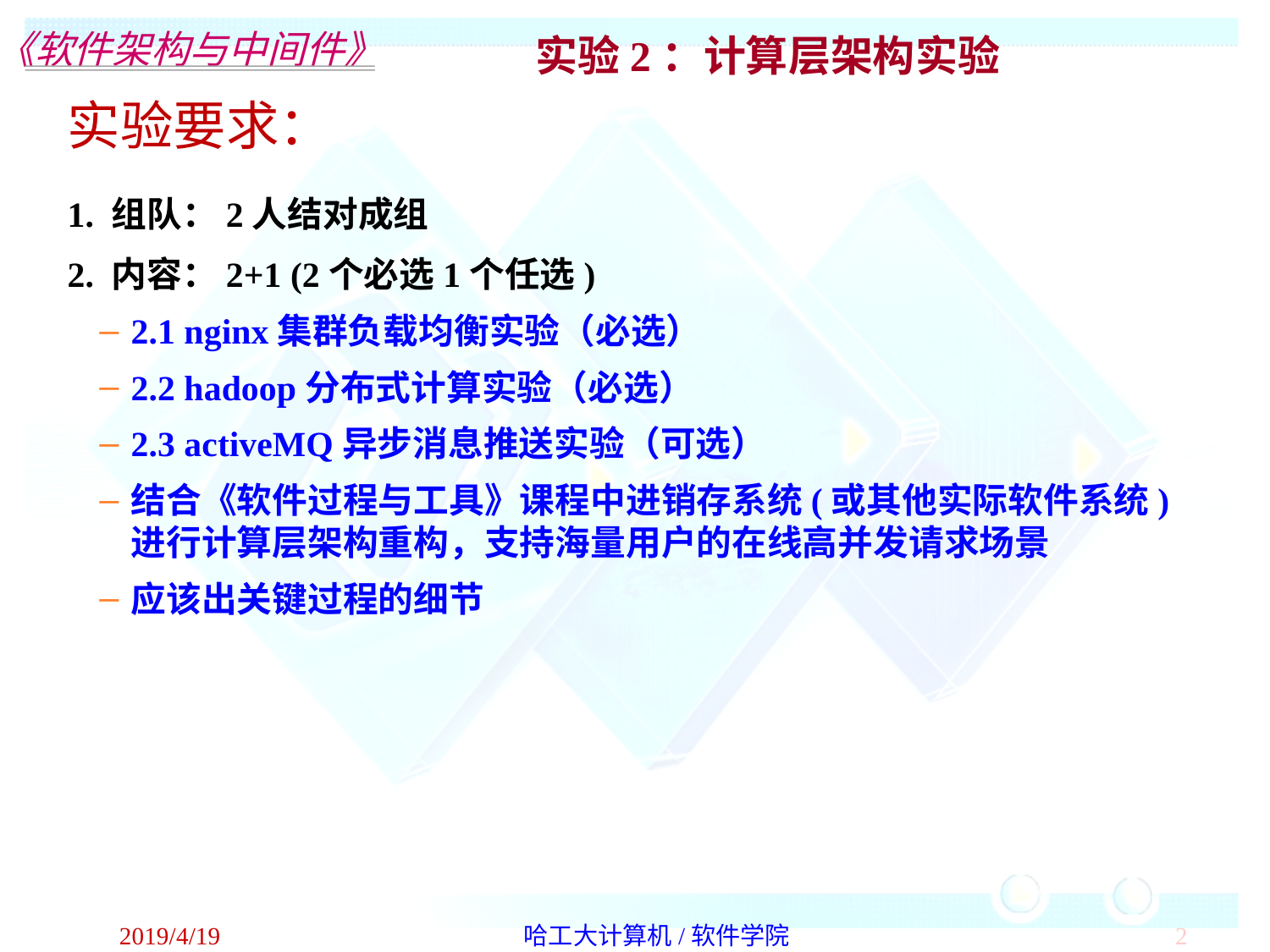

实验2：计算层架构实验
实验要求：
1. 组队：2人结对成组
2. 内容：2+1 (2个必选1个任选)
2.1 nginx集群负载均衡实验（必选）
2.2 hadoop分布式计算实验（必选）
2.3 activeMQ异步消息推送实验（可选）
结合《软件过程与工具》课程中进销存系统(或其他实际软件系统)进行计算层架构重构，支持海量用户的在线高并发请求场景
应该出关键过程的细节